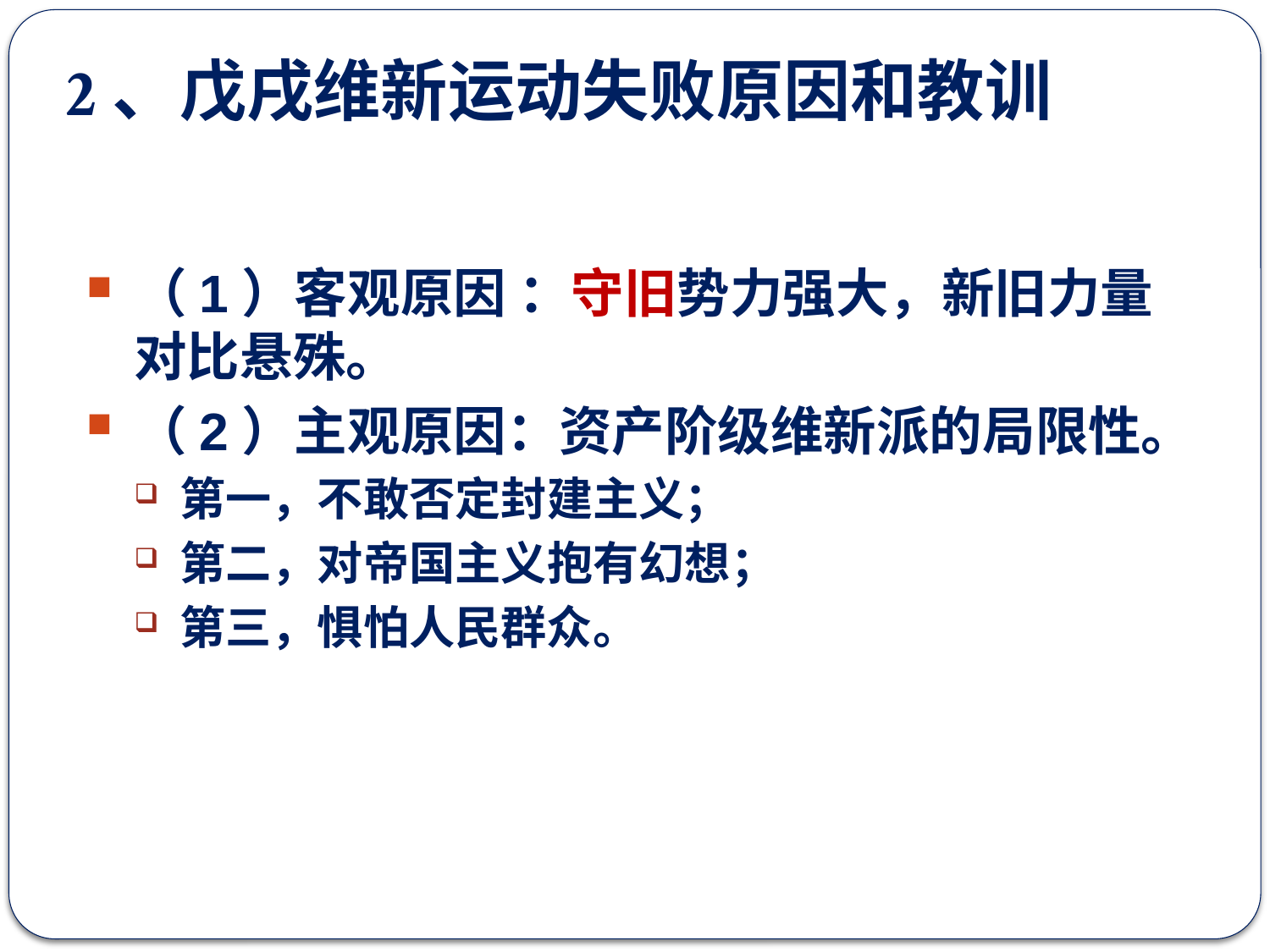

2、戊戌维新运动失败原因和教训
（1）客观原因 ：守旧势力强大，新旧力量对比悬殊。
（2）主观原因：资产阶级维新派的局限性。
第一，不敢否定封建主义；
第二，对帝国主义抱有幻想；
第三，惧怕人民群众。